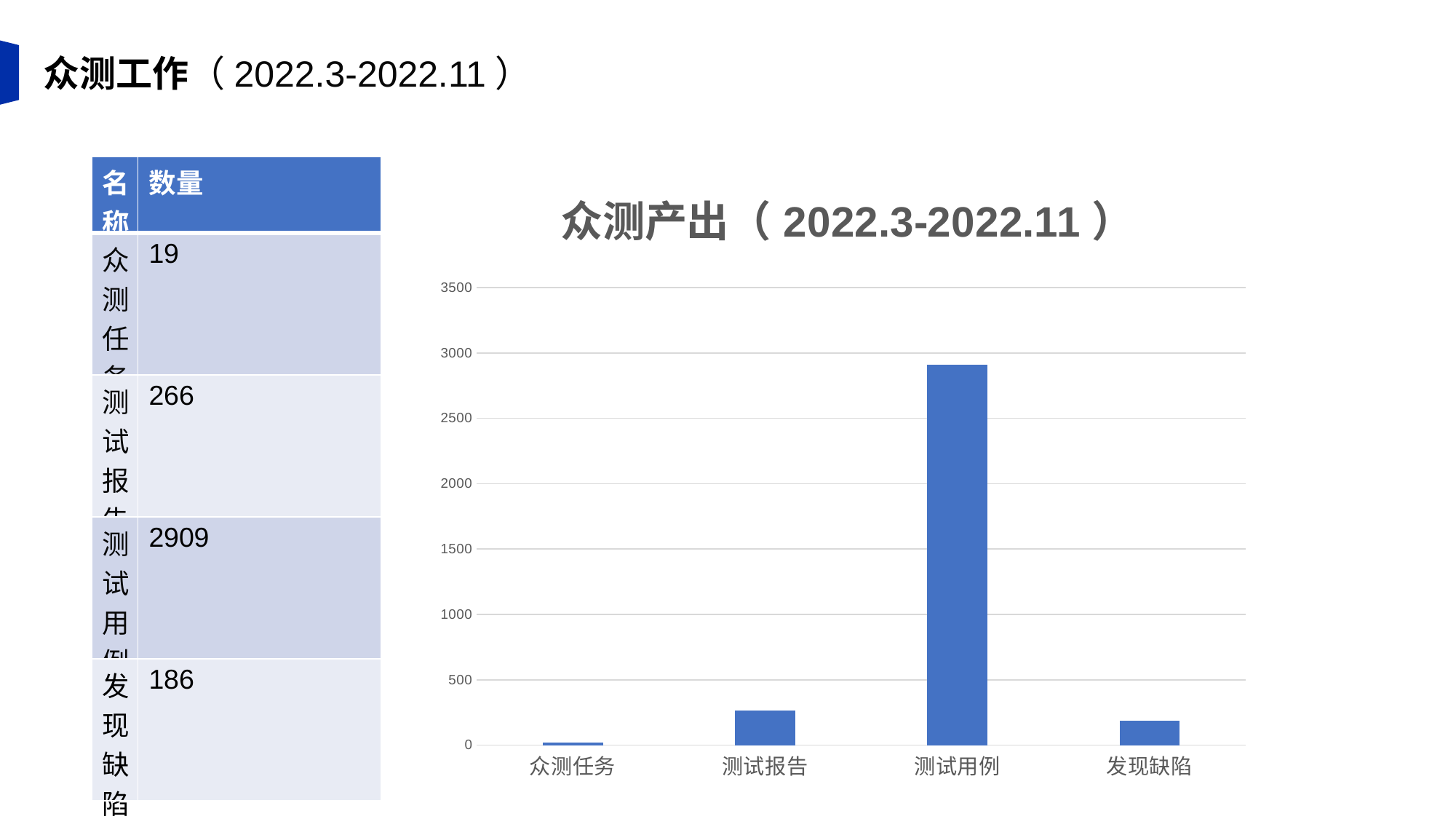

众测工作（2022.3-2022.11）

| 名称 | 数量 |
| --- | --- |
| 众测任务 | 19 |
| 测试报告 | 266 |
| 测试用例 | 2909 |
| 发现缺陷 | 186 |

### Chart: 众测产出（2022.3-2022.11）

| Category | 数量 |
|---|---|
| 众测任务 | 19.0 |
| 测试报告 | 266.0 |
| 测试用例 | 2909.0 |
| 发现缺陷 | 186.0 |